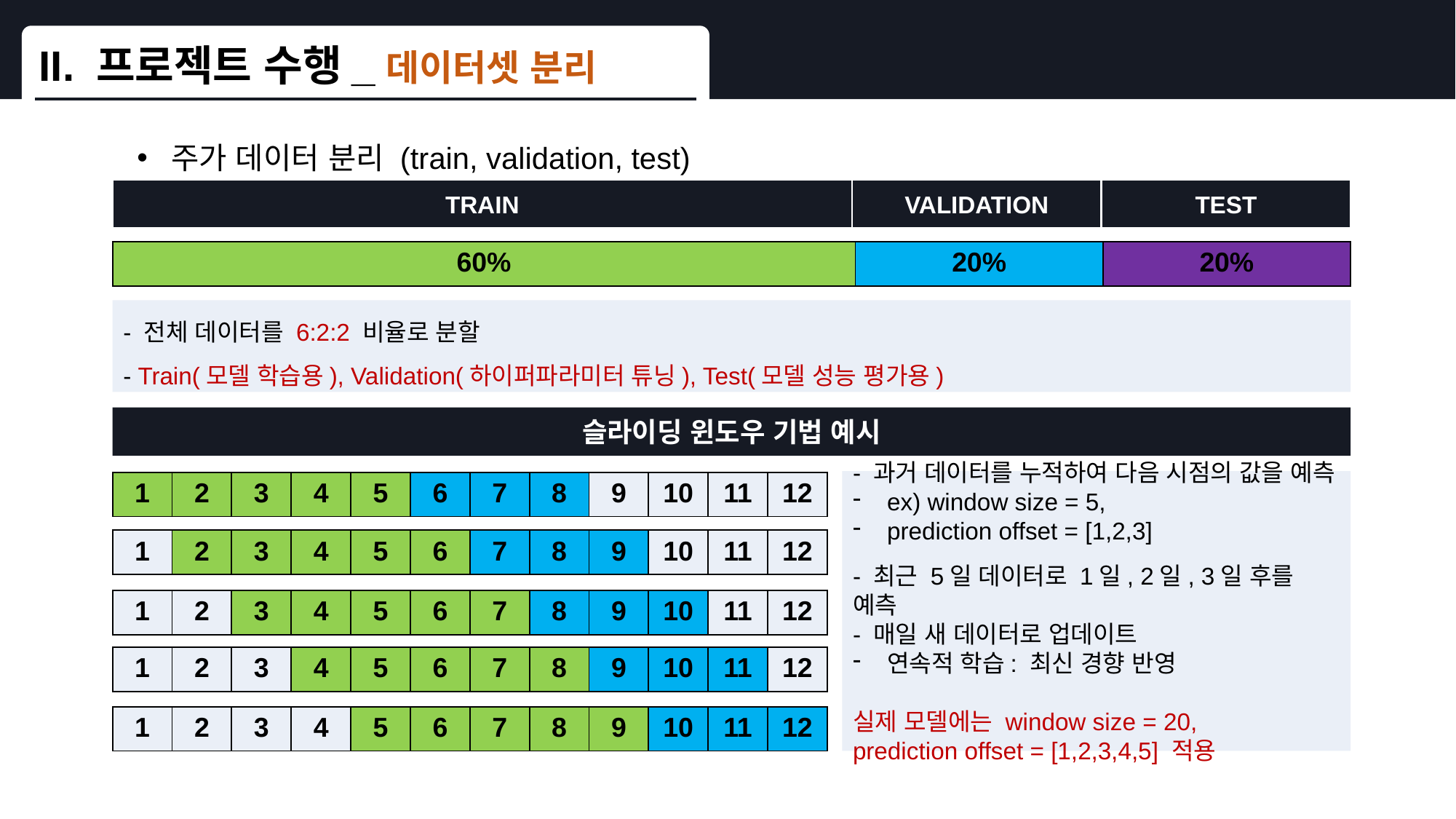

II. 프로젝트 수행_데이터셋 분리
주가 데이터 분리 (train, validation, test)
VALIDATION
TEST
TRAIN
| 60% | 20% | 20% |
| --- | --- | --- |
- 전체 데이터를 6:2:2 비율로 분할
- Train(모델 학습용), Validation(하이퍼파라미터 튜닝), Test(모델 성능 평가용)
슬라이딩 윈도우 기법 예시
- 과거 데이터를 누적하여 다음 시점의 값을 예측
ex) window size = 5,
prediction offset = [1,2,3]

- 최근 5일 데이터로 1일, 2일, 3일 후를 예측
- 매일 새 데이터로 업데이트
연속적 학습: 최신 경향 반영

실제 모델에는 window size = 20,
prediction offset = [1,2,3,4,5] 적용
| 1 | 2 | 3 | 4 | 5 | 6 | 7 | 8 | 9 | 10 | 11 | 12 |
| --- | --- | --- | --- | --- | --- | --- | --- | --- | --- | --- | --- |
| 1 | 2 | 3 | 4 | 5 | 6 | 7 | 8 | 9 | 10 | 11 | 12 |
| --- | --- | --- | --- | --- | --- | --- | --- | --- | --- | --- | --- |
| 1 | 2 | 3 | 4 | 5 | 6 | 7 | 8 | 9 | 10 | 11 | 12 |
| --- | --- | --- | --- | --- | --- | --- | --- | --- | --- | --- | --- |
| 1 | 2 | 3 | 4 | 5 | 6 | 7 | 8 | 9 | 10 | 11 | 12 |
| --- | --- | --- | --- | --- | --- | --- | --- | --- | --- | --- | --- |
| 1 | 2 | 3 | 4 | 5 | 6 | 7 | 8 | 9 | 10 | 11 | 12 |
| --- | --- | --- | --- | --- | --- | --- | --- | --- | --- | --- | --- |